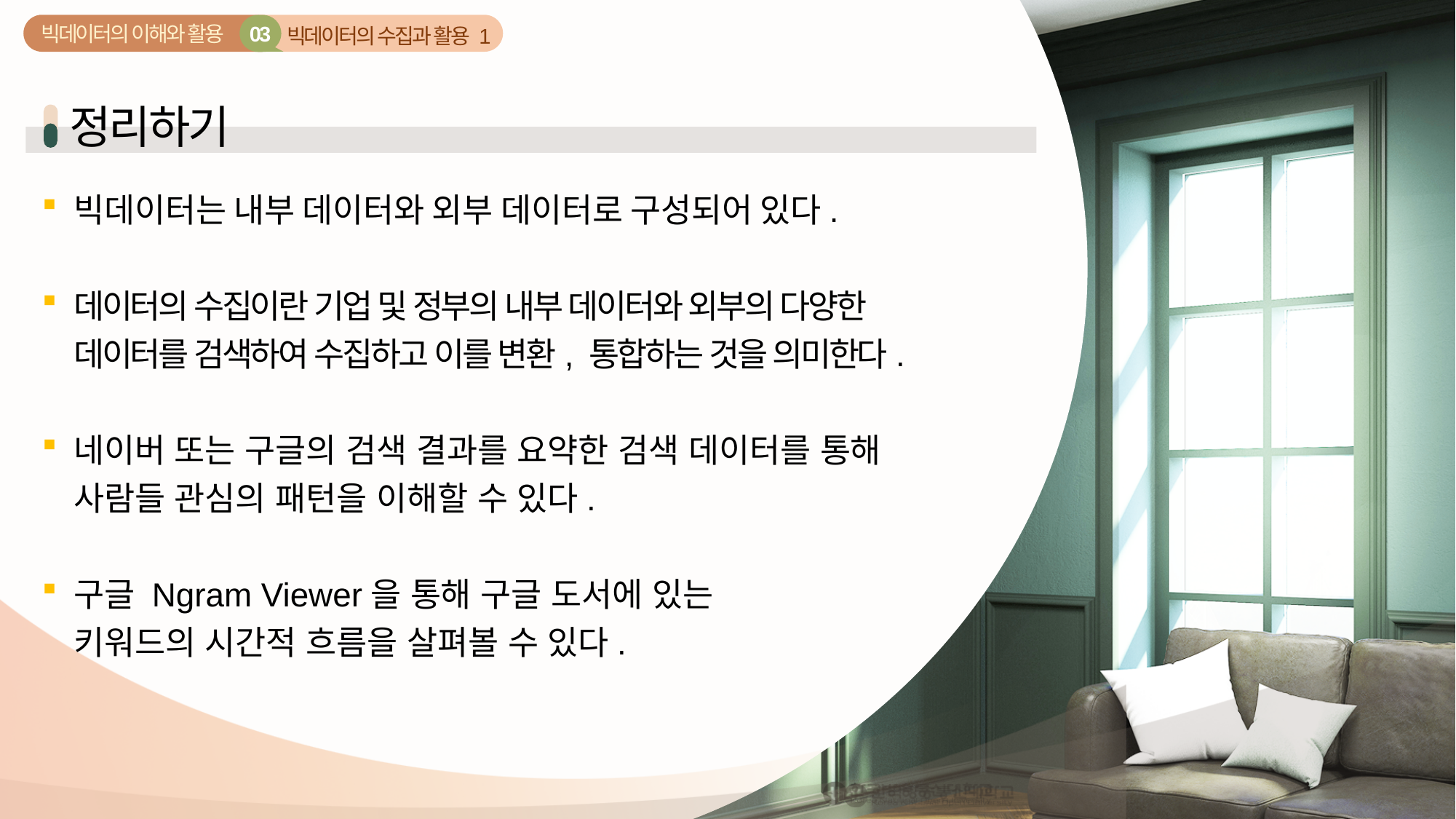

03
빅데이터의 이해와 활용
빅데이터의 수집과 활용 1
빅데이터는 내부 데이터와 외부 데이터로 구성되어 있다.

데이터의 수집이란 기업 및 정부의 내부 데이터와 외부의 다양한
데이터를 검색하여 수집하고 이를 변환, 통합하는 것을 의미한다.

네이버 또는 구글의 검색 결과를 요약한 검색 데이터를 통해
사람들 관심의 패턴을 이해할 수 있다.

구글 Ngram Viewer을 통해 구글 도서에 있는
키워드의 시간적 흐름을 살펴볼 수 있다.